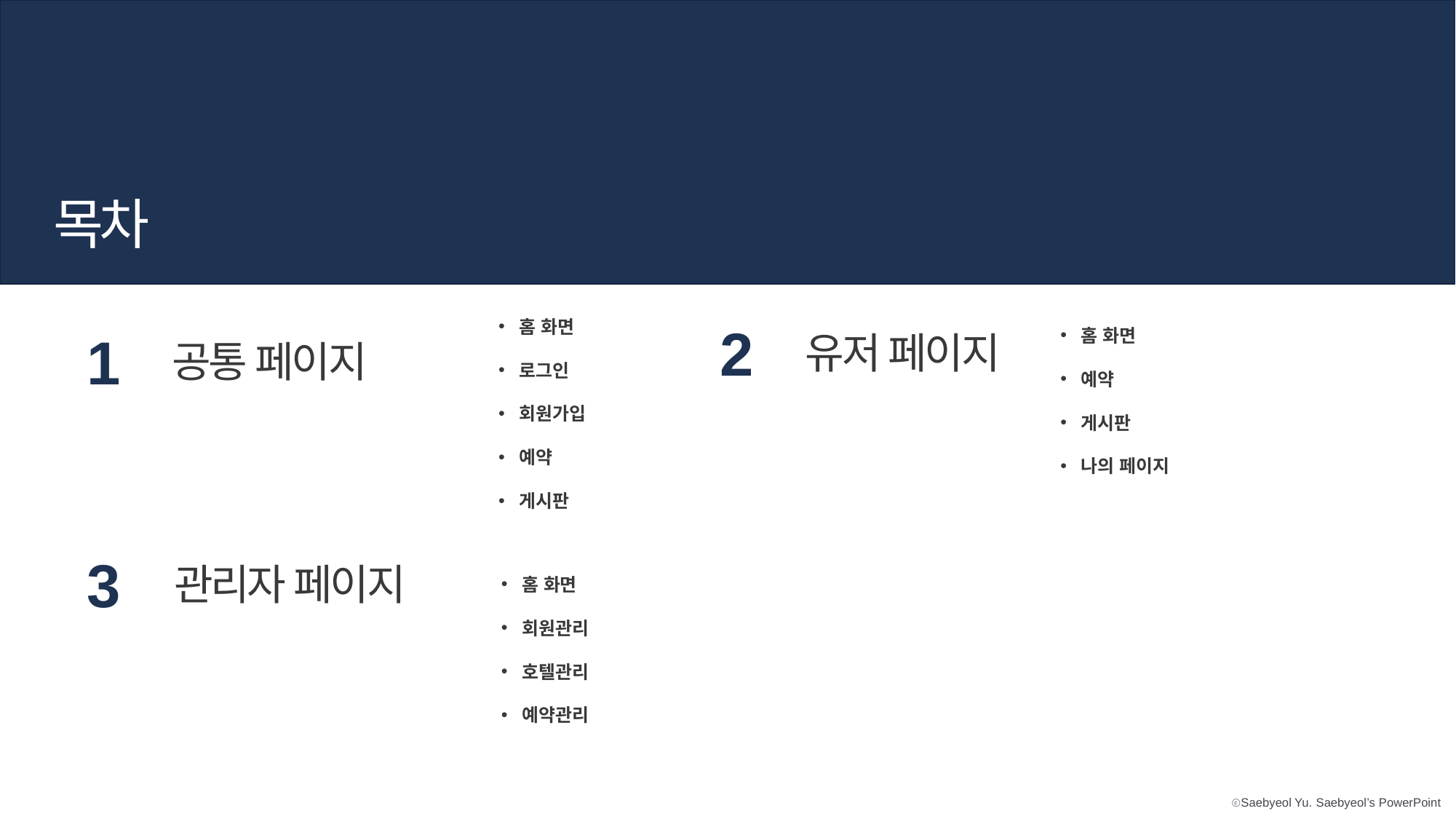

목차
홈 화면

로그인

회원가입

예약

게시판
2
유저 페이지
1
공통 페이지
홈 화면

예약

게시판

나의 페이지
3
관리자 페이지
홈 화면

회원관리

호텔관리

예약관리